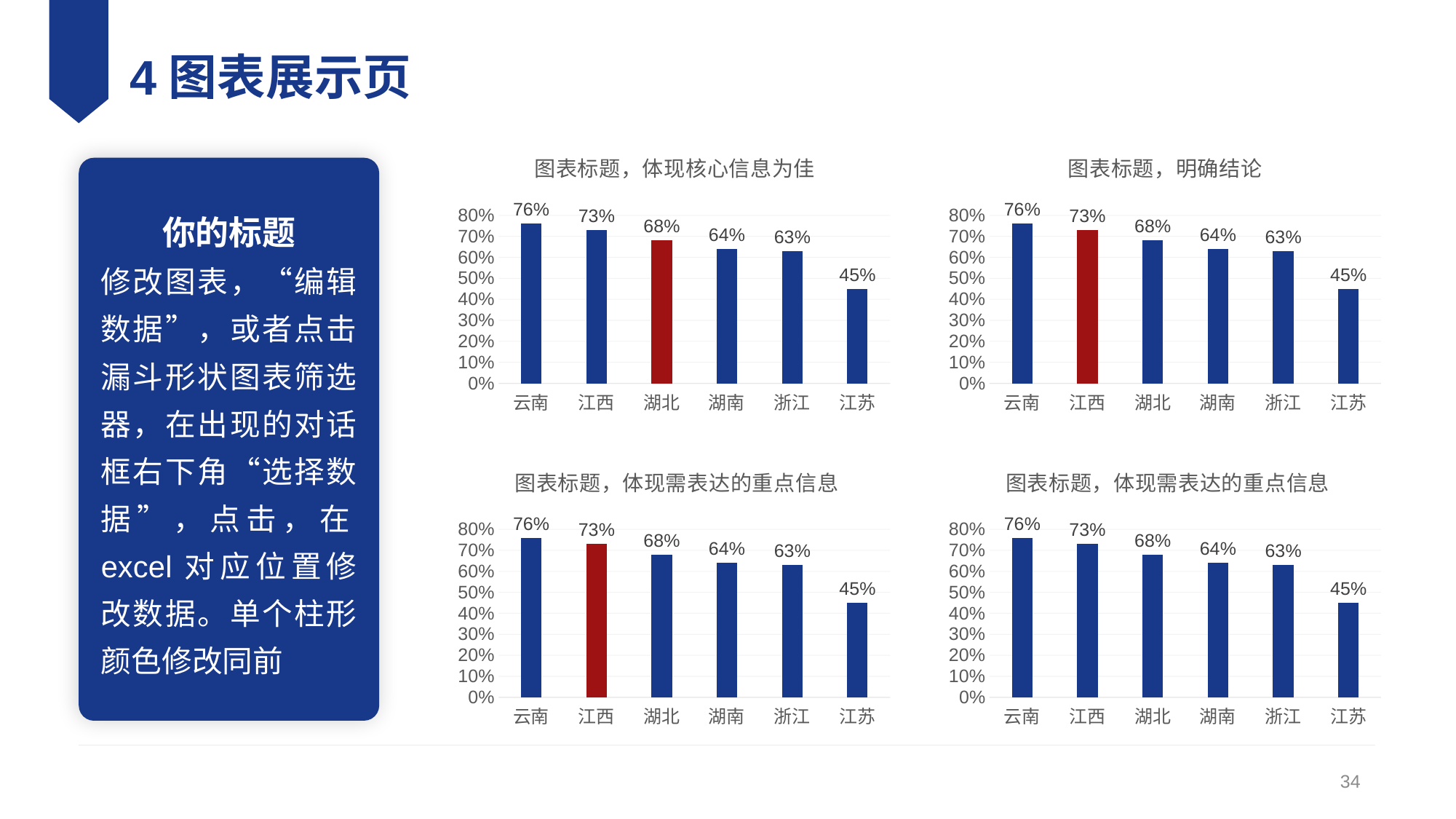

# 4图表展示页

### Chart: 图表标题，体现核心信息为佳

| Category | MAS客户活跃度 |
|---|---|
| 云南 | 0.76 |
| 江西 | 0.73 |
| 湖北 | 0.68 |
| 湖南 | 0.64 |
| 浙江 | 0.63 |
| 江苏 | 0.45 |

### Chart: 图表标题，明确结论

| Category | MAS客户活跃度 |
|---|---|
| 云南 | 0.76 |
| 江西 | 0.73 |
| 湖北 | 0.68 |
| 湖南 | 0.64 |
| 浙江 | 0.63 |
| 江苏 | 0.45 |
你的标题
修改图表，“编辑数据”，或者点击漏斗形状图表筛选器，在出现的对话框右下角“选择数据”，点击，在excel对应位置修改数据。单个柱形颜色修改同前

### Chart: 图表标题，体现需表达的重点信息

| Category | MAS客户活跃度 |
|---|---|
| 云南 | 0.76 |
| 江西 | 0.73 |
| 湖北 | 0.68 |
| 湖南 | 0.64 |
| 浙江 | 0.63 |
| 江苏 | 0.45 |

### Chart: 图表标题，体现需表达的重点信息

| Category | MAS客户活跃度 |
|---|---|
| 云南 | 0.76 |
| 江西 | 0.73 |
| 湖北 | 0.68 |
| 湖南 | 0.64 |
| 浙江 | 0.63 |
| 江苏 | 0.45 |
34